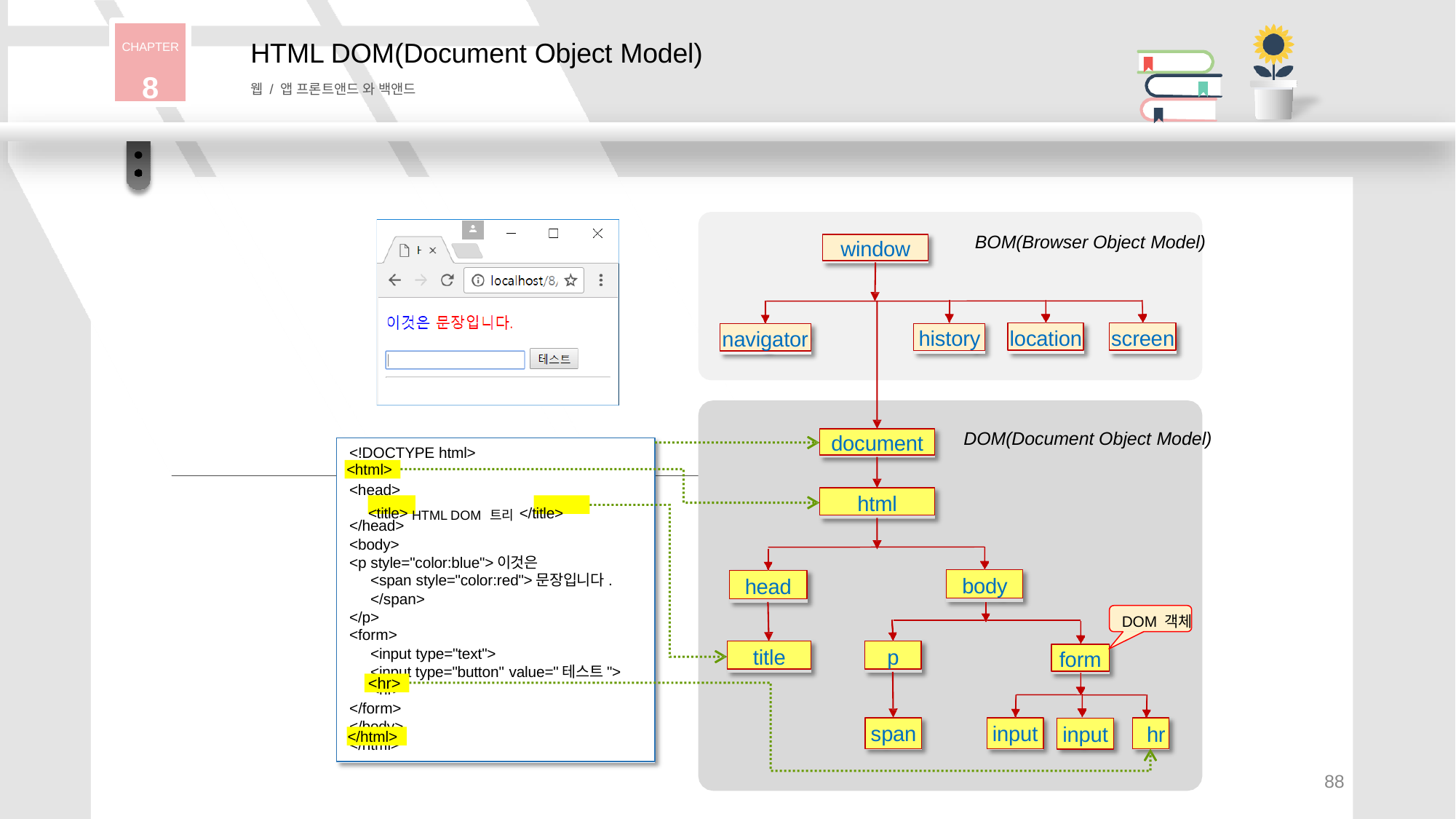

CHAPTER

8

# HTML DOM(Document Object Model)

웹 / 앱 프론트앤드 와 백앤드

BOM(Browser Object Model)

window

location
screen
history
navigator

DOM(Document Object Model)
document

<!DOCTYPE html>

<html>

<html>

<head>

html
<title> HTML DOM 트리</title>

<title>
</title>

</head>

<body>
<p style="color:blue">이것은
<span style="color:red">문장입니다.
</span>
</p>
<form>
<input type="text">
<input type="button" value="테스트">

body
head

DOM 객체

title
p
form

<hr>
<hr>

</form>

</body>

span
input
input	hr
</html>

</html>
88